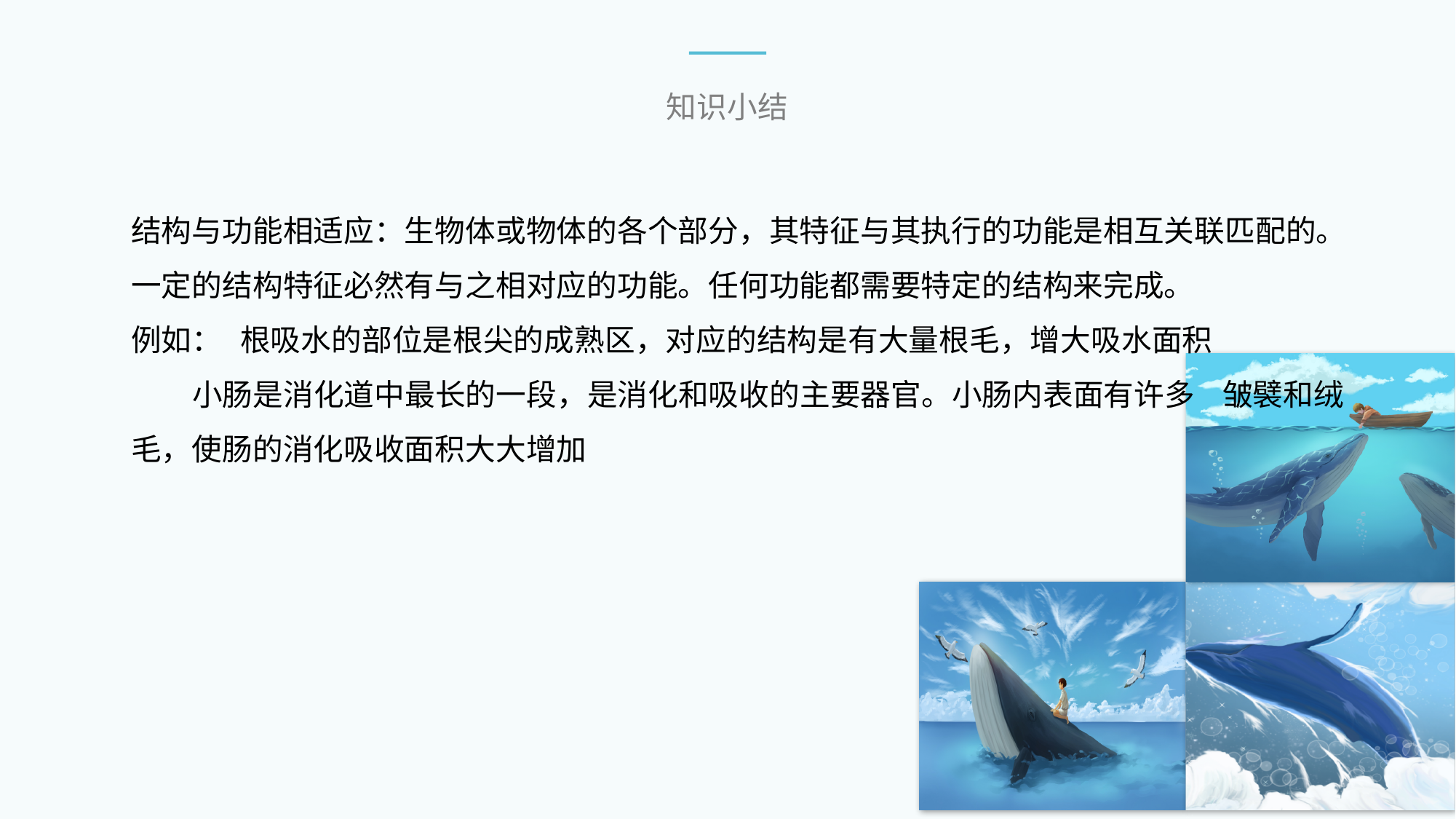

知识小结
结构与功能相适应：生物体或物体的各个部分，其特征与其执行的功能是相互关联匹配的。一定的结构特征必然有与之相对应的功能。任何功能都需要特定的结构来完成。
例如：	根吸水的部位是根尖的成熟区，对应的结构是有大量根毛，增大吸水面积
        小肠是消化道中最长的一段，是消化和吸收的主要器官。小肠内表面有许多  	皱襞和绒毛，使肠的消化吸收面积大大增加